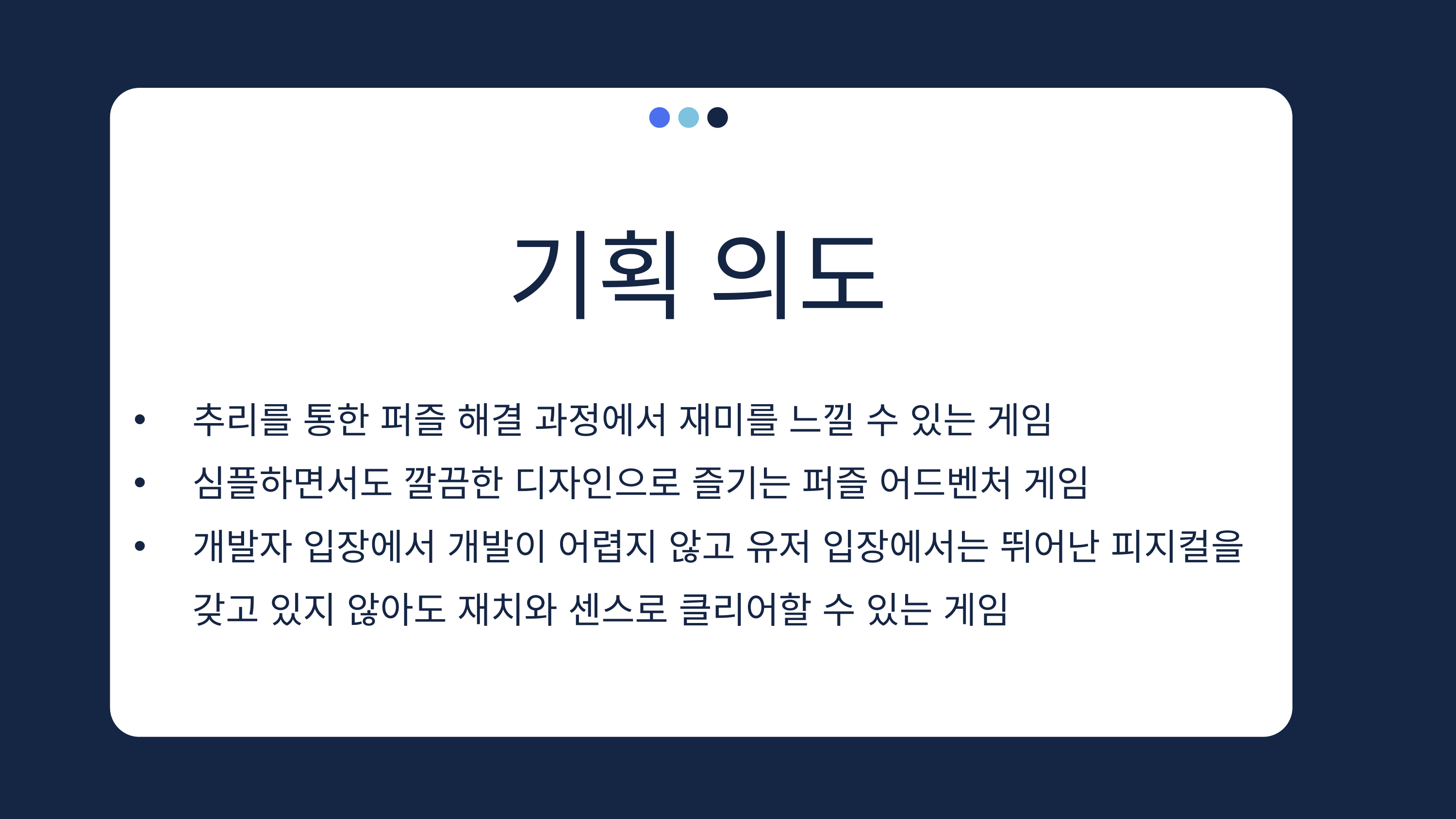

기획 의도
추리를 통한 퍼즐 해결 과정에서 재미를 느낄 수 있는 게임
심플하면서도 깔끔한 디자인으로 즐기는 퍼즐 어드벤처 게임
개발자 입장에서 개발이 어렵지 않고 유저 입장에서는 뛰어난 피지컬을 갖고 있지 않아도 재치와 센스로 클리어할 수 있는 게임